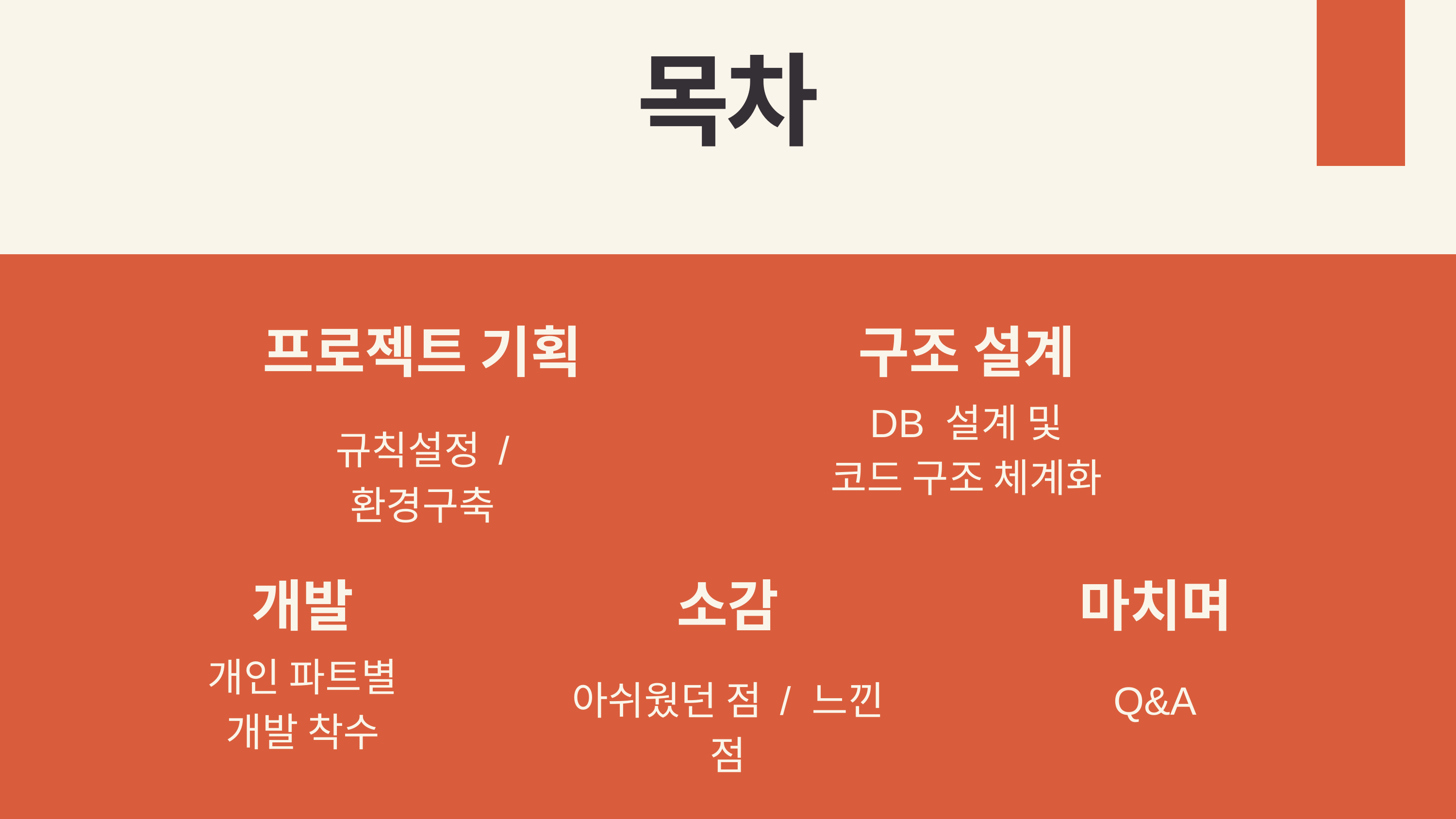

목차

프로젝트 기획
구조 설계
DB 설계 및
코드 구조 체계화
규칙설정 / 환경구축
개발
소감
마치며
개인 파트별
개발 착수
아쉬웠던 점 / 느낀 점
Q&A